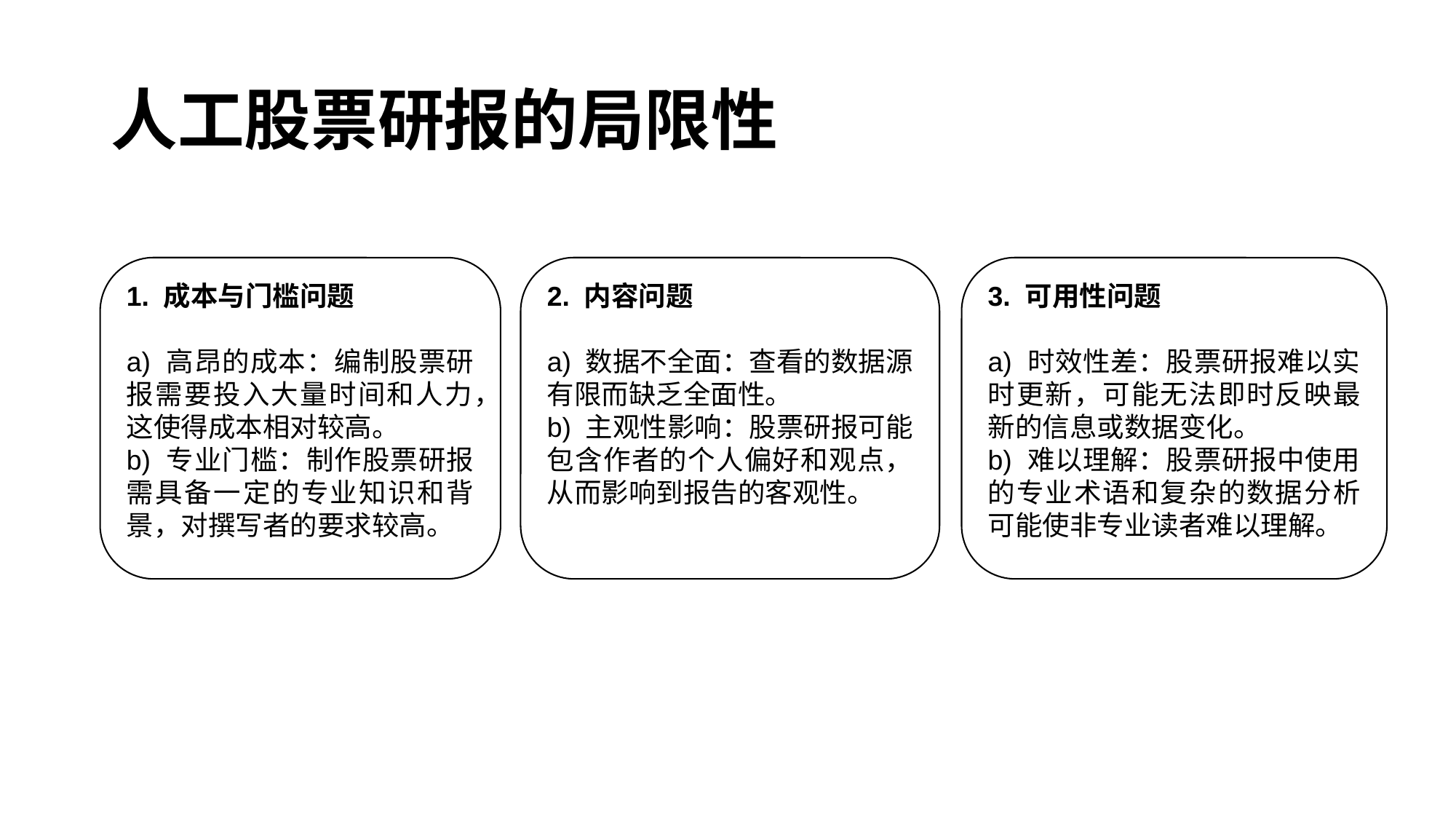

# 人工股票研报的局限性
1. 成本与门槛问题

a) 高昂的成本：编制股票研报需要投入大量时间和人力，这使得成本相对较高。
b) 专业门槛：制作股票研报需具备一定的专业知识和背景，对撰写者的要求较高。
2. 内容问题

a) 数据不全面：查看的数据源有限而缺乏全面性。
b) 主观性影响：股票研报可能包含作者的个人偏好和观点，从而影响到报告的客观性。
3. 可用性问题

a) 时效性差：股票研报难以实时更新，可能无法即时反映最新的信息或数据变化。
b) 难以理解：股票研报中使用的专业术语和复杂的数据分析可能使非专业读者难以理解。